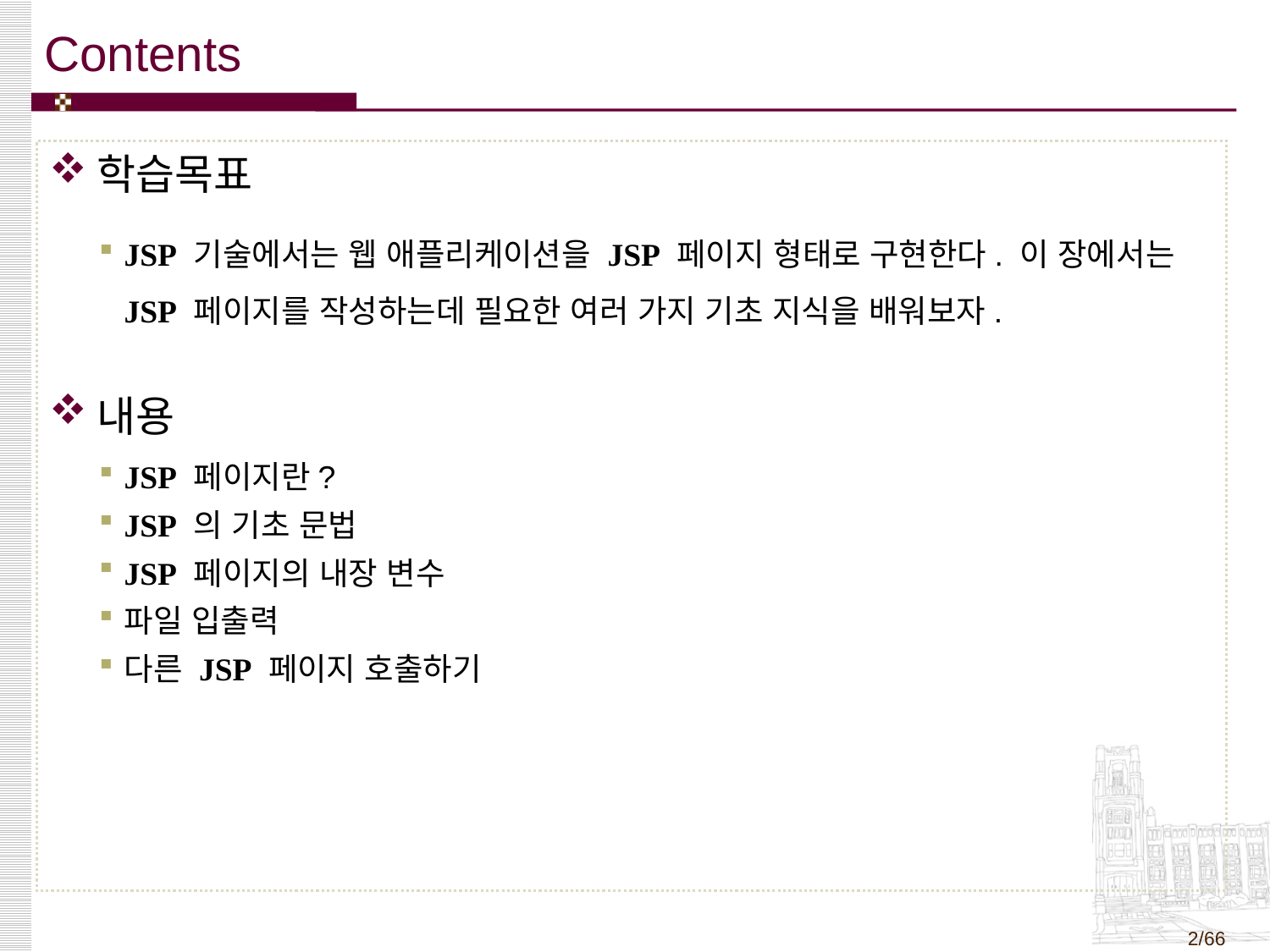

학습목표
JSP 기술에서는 웹 애플리케이션을 JSP 페이지 형태로 구현한다. 이 장에서는 JSP 페이지를 작성하는데 필요한 여러 가지 기초 지식을 배워보자.

내용
JSP 페이지란?
JSP 의 기초 문법
JSP 페이지의 내장 변수
파일 입출력
다른 JSP 페이지 호출하기